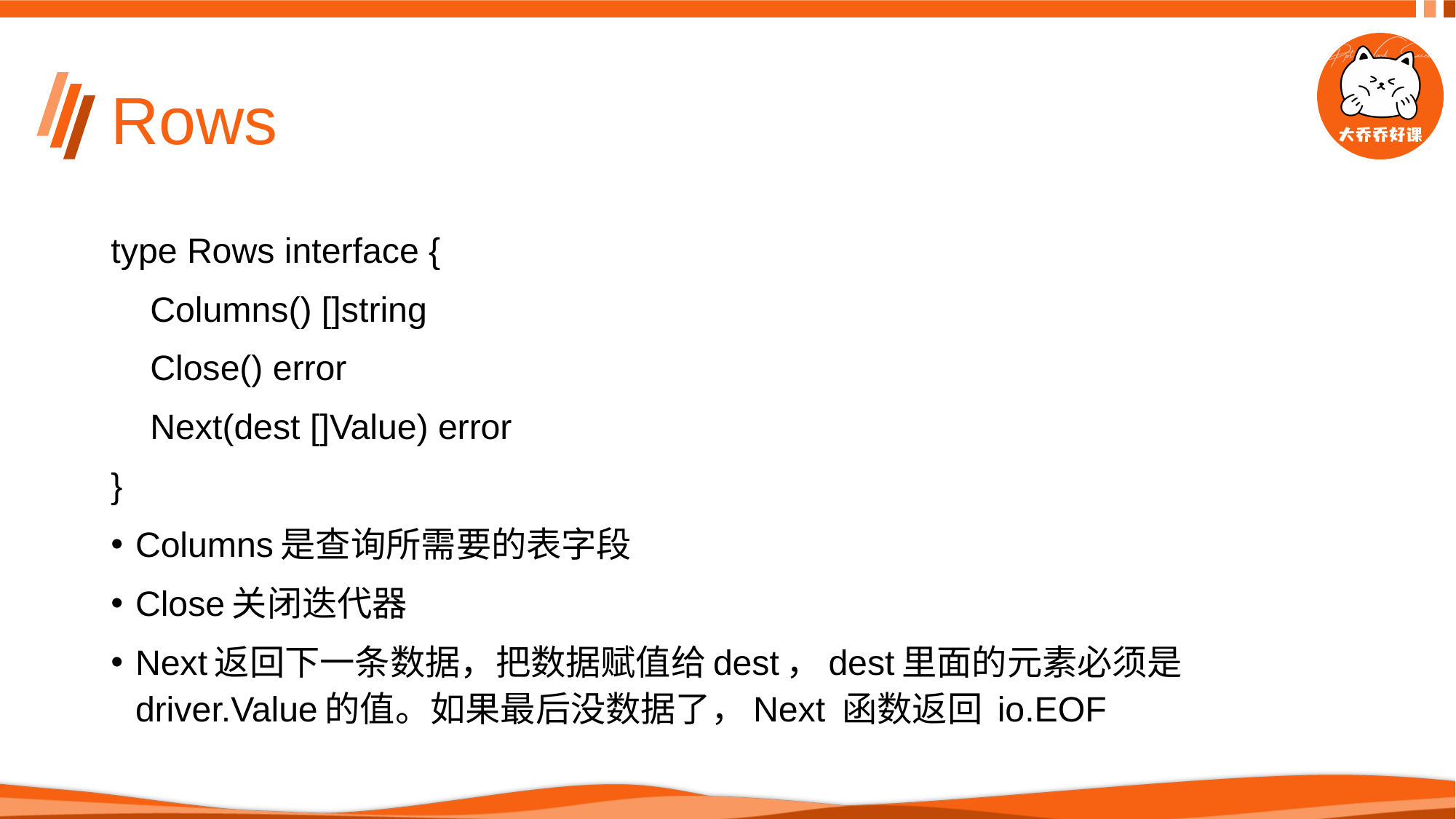

# Rows
type Rows interface {
    Columns() []string
    Close() error
    Next(dest []Value) error
}
Columns是查询所需要的表字段
Close关闭迭代器
Next返回下一条数据，把数据赋值给dest，dest里面的元素必须是 driver.Value的值。如果最后没数据了，Next 函数返回 io.EOF